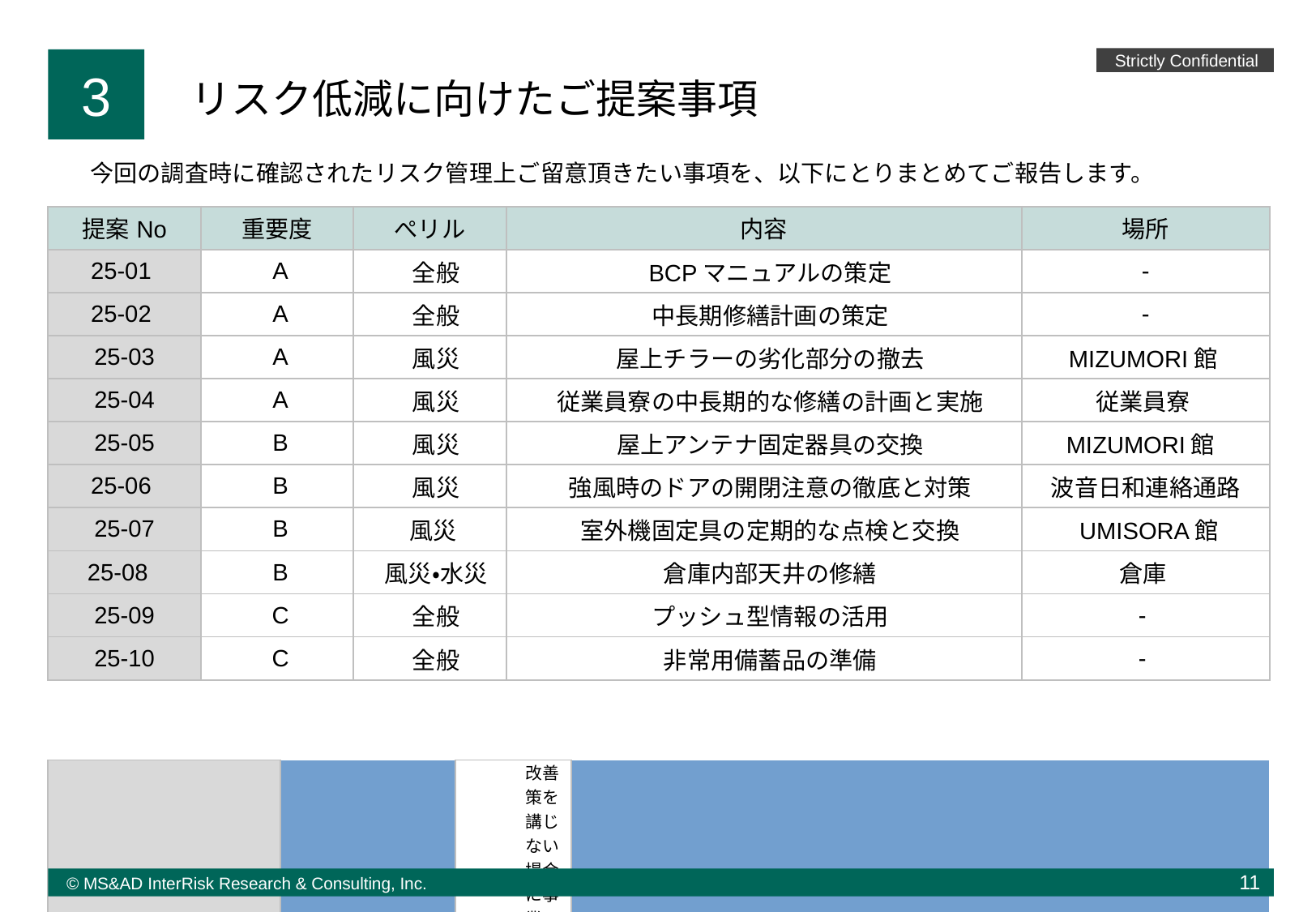

Strictly Confidential
3
リスク低減に向けたご提案事項
　今回の調査時に確認されたリスク管理上ご留意頂きたい事項を、以下にとりまとめてご報告します。
| 提案No | 重要度 | ぺリル | 内容 | 場所 |
| --- | --- | --- | --- | --- |
| 25-01 | A | 全般 | BCPマニュアルの策定 | - |
| 25-02 | A | 全般 | 中長期修繕計画の策定 | - |
| 25-03 | A | 風災 | 屋上チラーの劣化部分の撤去 | MIZUMORI館 |
| 25-04 | A | 風災 | 従業員寮の中長期的な修繕の計画と実施 | 従業員寮 |
| 25-05 | B | 風災 | 屋上アンテナ固定器具の交換 | MIZUMORI館 |
| 25-06 | B | 風災 | 強風時のドアの開閉注意の徹底と対策 | 波音日和連絡通路 |
| 25-07 | B | 風災 | 室外機固定具の定期的な点検と交換 | UMISORA館 |
| 25-08 | B | 風災・水災 | 倉庫内部天井の修繕 | 倉庫 |
| 25-09 | C | 全般 | プッシュ型情報の活用 | - |
| 25-10 | C | 全般 | 非常用備蓄品の準備 | - |
| 提案事項の 重要度指標 |  |  |  | A： | 改善策を講じない場合に事業への影響が大きい、または人命や事業所資産の危険が大きいと考えられる事項 |  |  |  |  |  |  |  |  |  |  |  |  |  |  |  |
| --- | --- | --- | --- | --- | --- | --- | --- | --- | --- | --- | --- | --- | --- | --- | --- | --- | --- | --- | --- | --- |
|  |  |  |  | B： | 改善策を講じない場合に事業への影響がある、または人命や事業所資産の危険が少なくないと考えられる事項 |  |  |  |  |  |  |  |  |  |  |  |  |  |  |  |
|  |  |  |  | C： | その他、リスク管理上、改善することが望まれるもの |  |  |  |  |  |  |  |  |  |  |  |  |  |  |  |
11
© MS&AD InterRisk Research & Consulting, Inc.